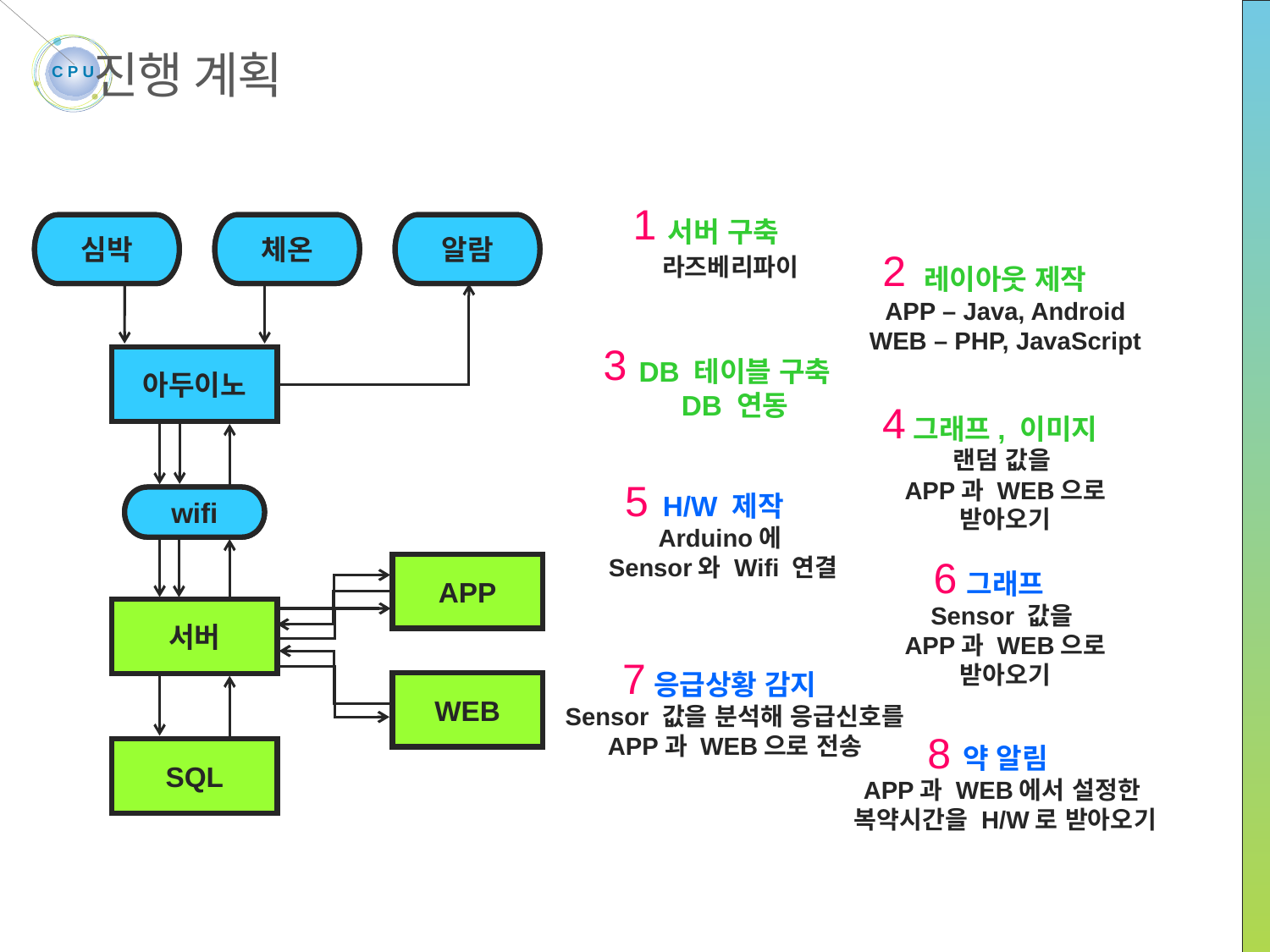

C P U

진행 계획
1
서버 구축
 라즈베리파이
체온
알람
심박
아두이노
wifi
앱
서버
웹
SQL
체온
알람
심박
2
레이아웃 제작
APP – Java, Android
WEB – PHP, JavaScript
3
DB 테이블 구축
DB 연동
아두이노
4
그래프, 이미지
랜덤 값을
APP과 WEB으로 받아오기

5
H/W 제작
Arduino에
Sensor와 Wifi 연결
wifi
6
그래프
Sensor 값을
APP과 WEB으로 받아오기
APP
서버
7
응급상황 감지
Sensor 값을 분석해 응급신호를 APP과 WEB으로 전송
WEB
8
약 알림
APP과 WEB에서 설정한
복약시간을 H/W로 받아오기
SQL